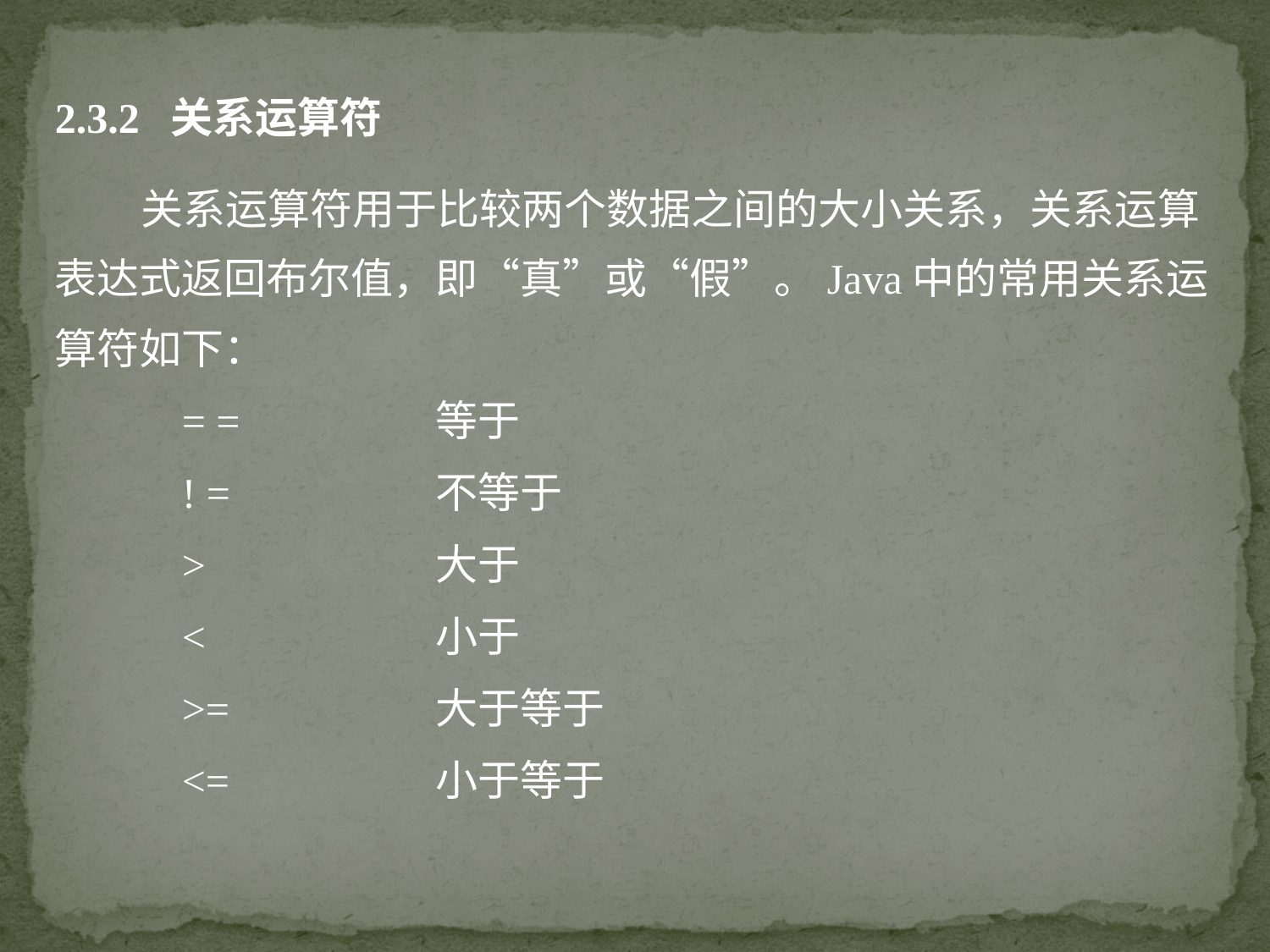

2.3.2  关系运算符
        关系运算符用于比较两个数据之间的大小关系，关系运算表达式返回布尔值，即“真”或“假”。Java中的常用关系运算符如下：
= =		等于
! =		不等于
>		大于
<		小于
>=		大于等于
<=		小于等于